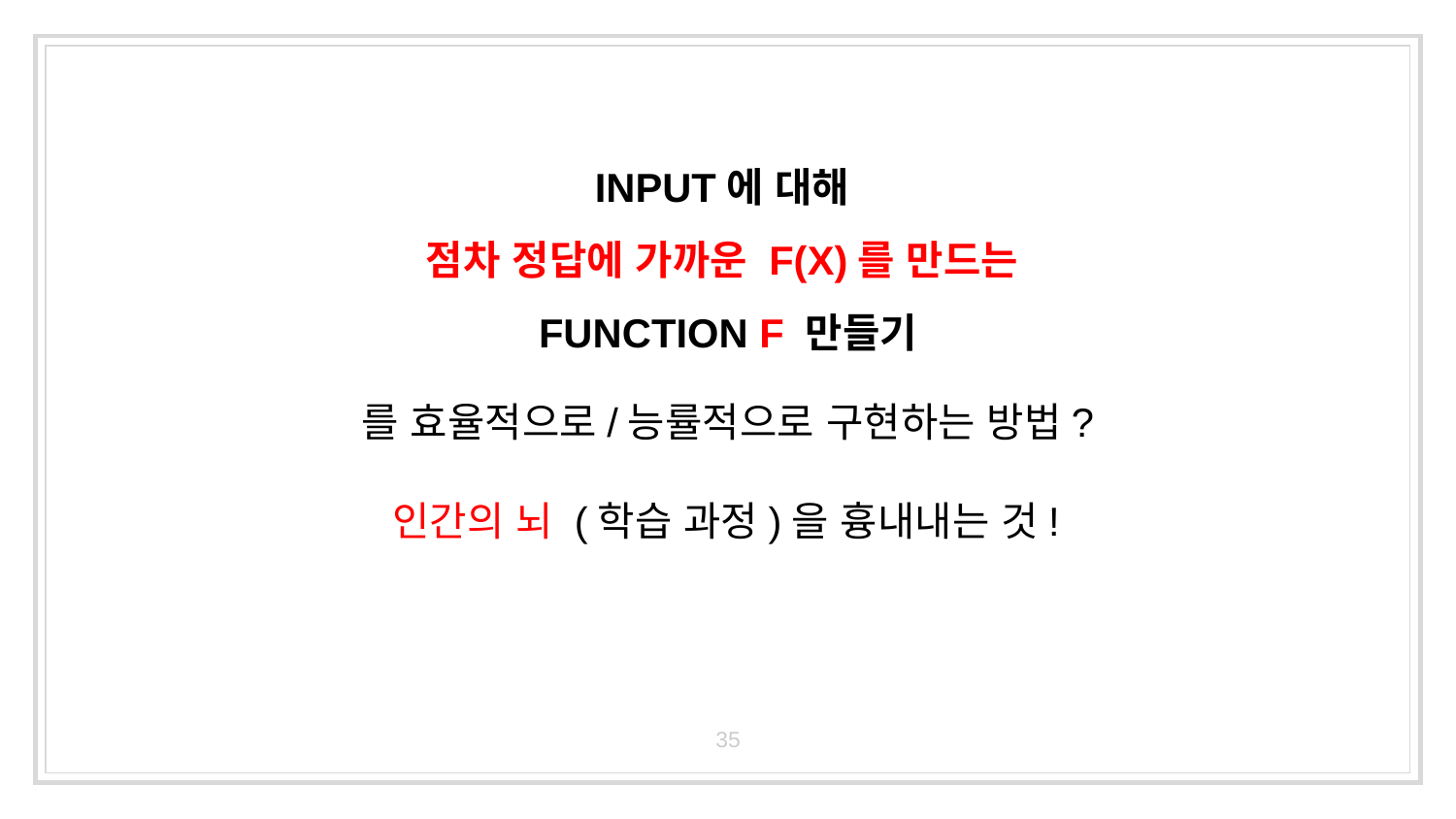

# INPUT에 대해 점차 정답에 가까운 F(X)를 만드는 FUNCTION F 만들기
를 효율적으로/능률적으로 구현하는 방법?
인간의 뇌 (학습 과정)을 흉내내는 것!
35